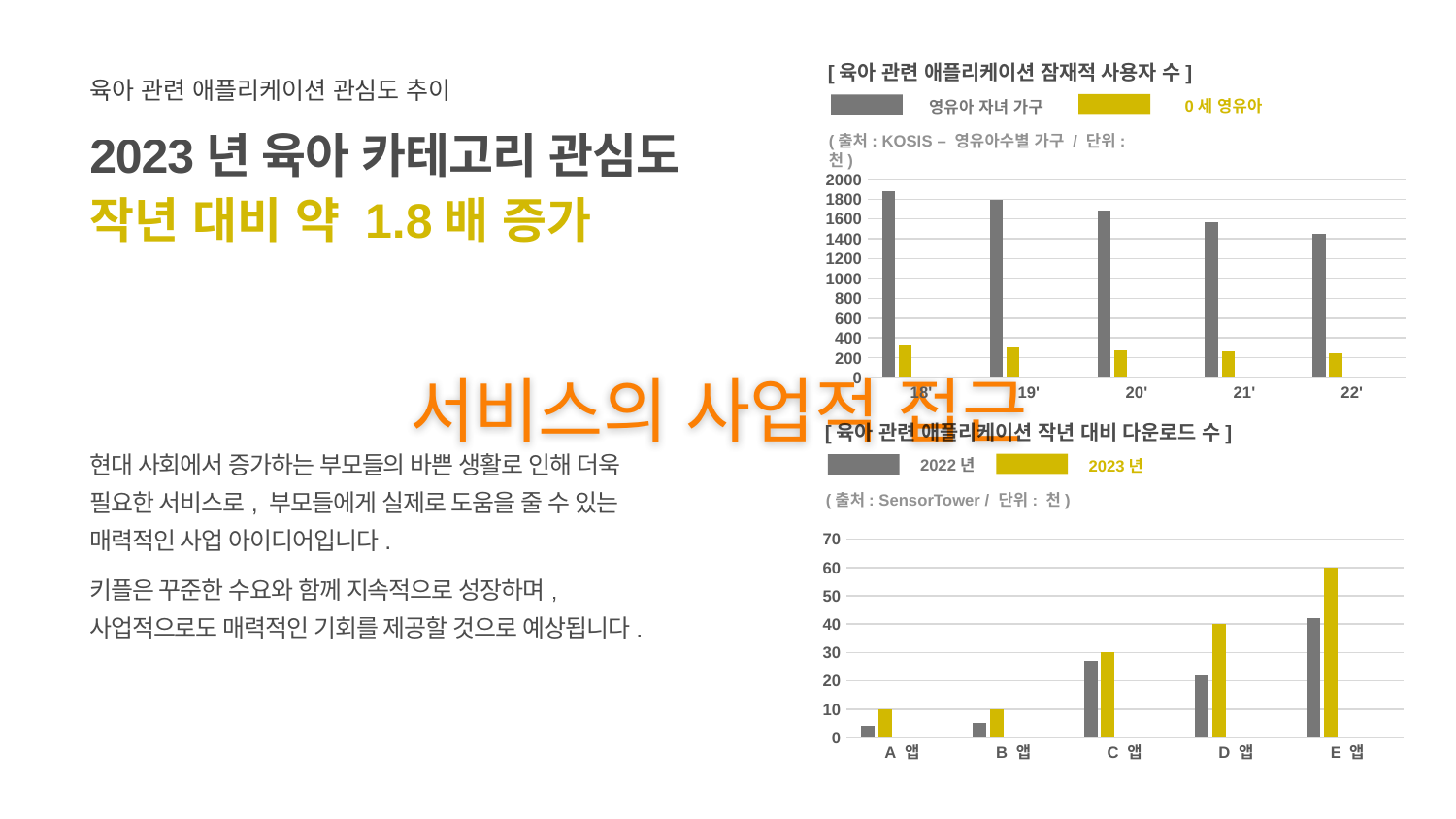

[육아 관련 애플리케이션 잠재적 사용자 수]
0세 영유아
영유아 자녀 가구

(출처: KOSIS – 영유아수별 가구 / 단위: 천)

### Chart

| Category | 2022년 | 19' | 20' | 21' | 22' |
|---|---|---|---|---|---|
| 18' | 1884.0 | 327.0 | None | None | None |
| 19' | 1792.0 | 303.0 | None | None | None |
| 20' | 1688.0 | 275.0 | None | None | None |
| 21' | 1565.0 | 261.0 | None | None | None |
| 22' | 1448.0 | 249.0 | None | None | None |
육아 관련 애플리케이션 관심도 추이
2023년 육아 카테고리 관심도
작년 대비 약 1.8배 증가
서비스의 사업적 접근
[육아 관련 애플리케이션 작년 대비 다운로드 수]
2022년
2023년

(출처: SensorTower / 단위: 천)

### Chart

| Category | 2022년 | B 앱 | C 앱 | D 앱 | E 앱 |
|---|---|---|---|---|---|
| A 앱 | 4.0 | 10.0 | None | None | None |
| B 앱 | 5.0 | 10.0 | None | None | None |
| C 앱 | 27.0 | 30.0 | None | None | None |
| D 앱 | 22.0 | 40.0 | None | None | None |
| E 앱 | 42.0 | 60.0 | None | None | None |
현대 사회에서 증가하는 부모들의 바쁜 생활로 인해 더욱 필요한 서비스로, 부모들에게 실제로 도움을 줄 수 있는 매력적인 사업 아이디어입니다.

키플은 꾸준한 수요와 함께 지속적으로 성장하며, 사업적으로도 매력적인 기회를 제공할 것으로 예상됩니다.